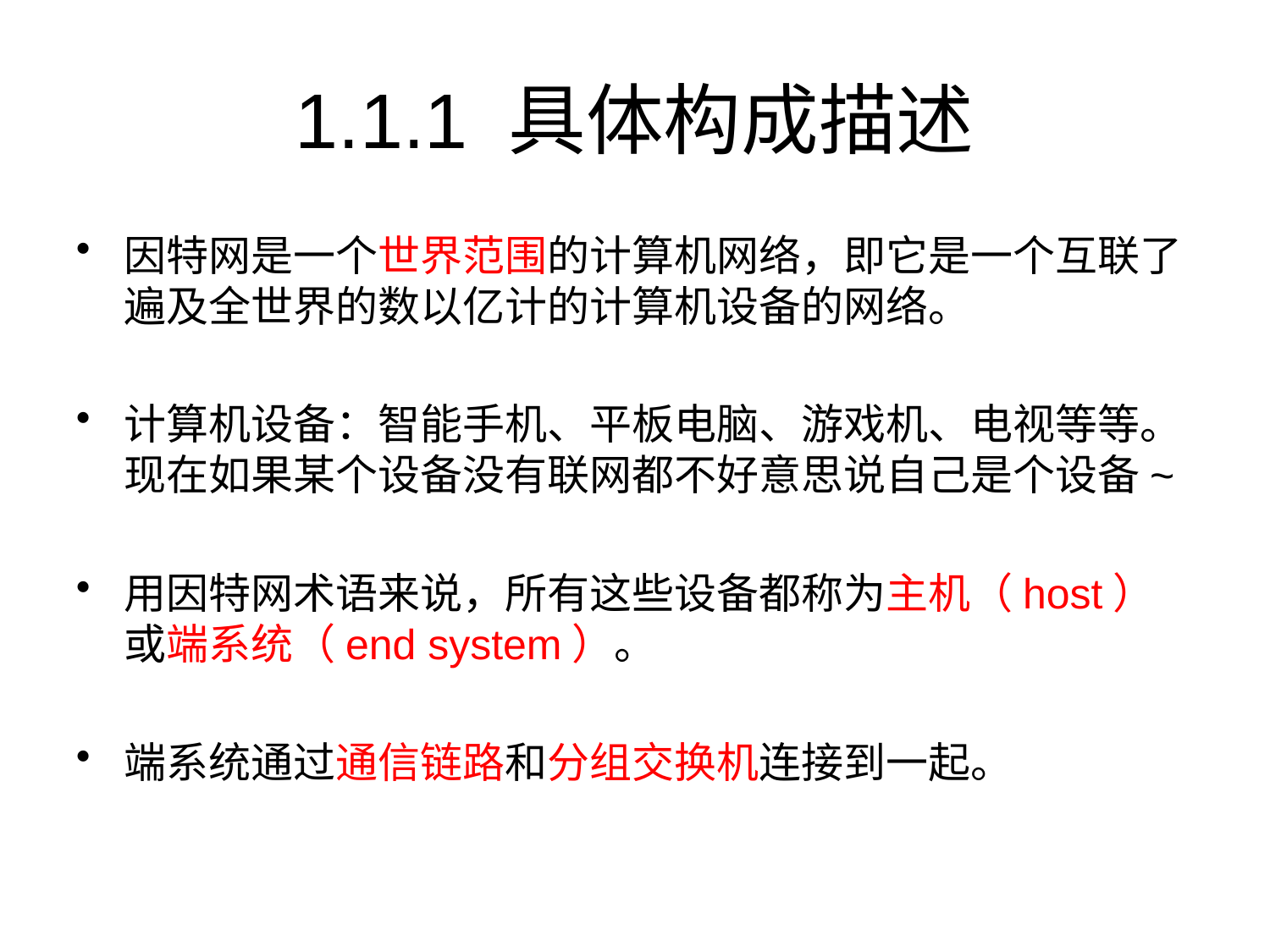

# 1.1.1 具体构成描述
因特网是一个世界范围的计算机网络，即它是一个互联了遍及全世界的数以亿计的计算机设备的网络。

计算机设备：智能手机、平板电脑、游戏机、电视等等。现在如果某个设备没有联网都不好意思说自己是个设备~

用因特网术语来说，所有这些设备都称为主机（host）或端系统（end system）。

端系统通过通信链路和分组交换机连接到一起。